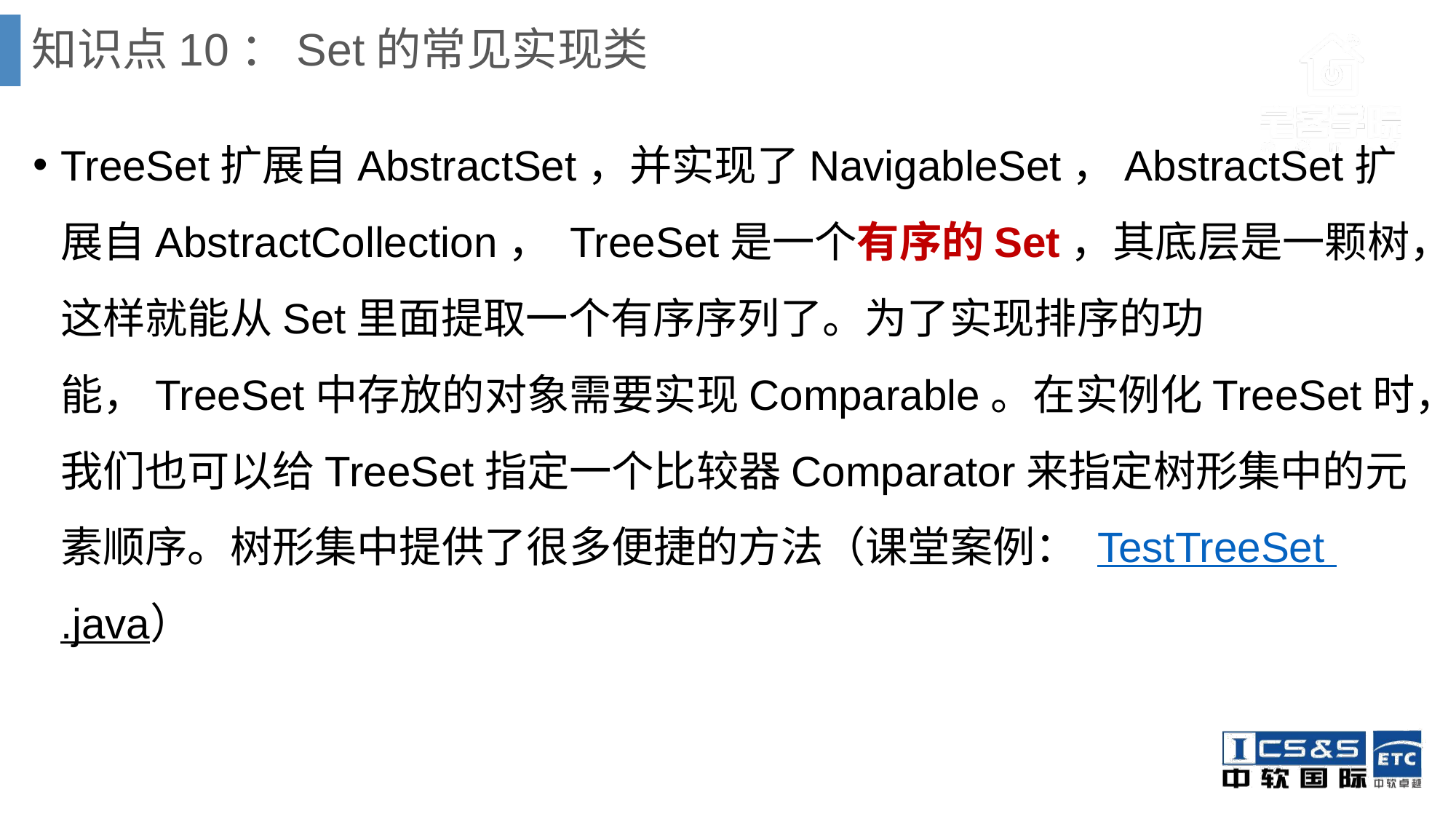

# 知识点10：Set的常见实现类
TreeSet扩展自AbstractSet，并实现了NavigableSet，AbstractSet扩展自AbstractCollection， TreeSet是一个有序的Set，其底层是一颗树，这样就能从Set里面提取一个有序序列了。为了实现排序的功能，TreeSet中存放的对象需要实现Comparable。在实例化TreeSet时，我们也可以给TreeSet指定一个比较器Comparator来指定树形集中的元素顺序。树形集中提供了很多便捷的方法（课堂案例： TestTreeSet .java）